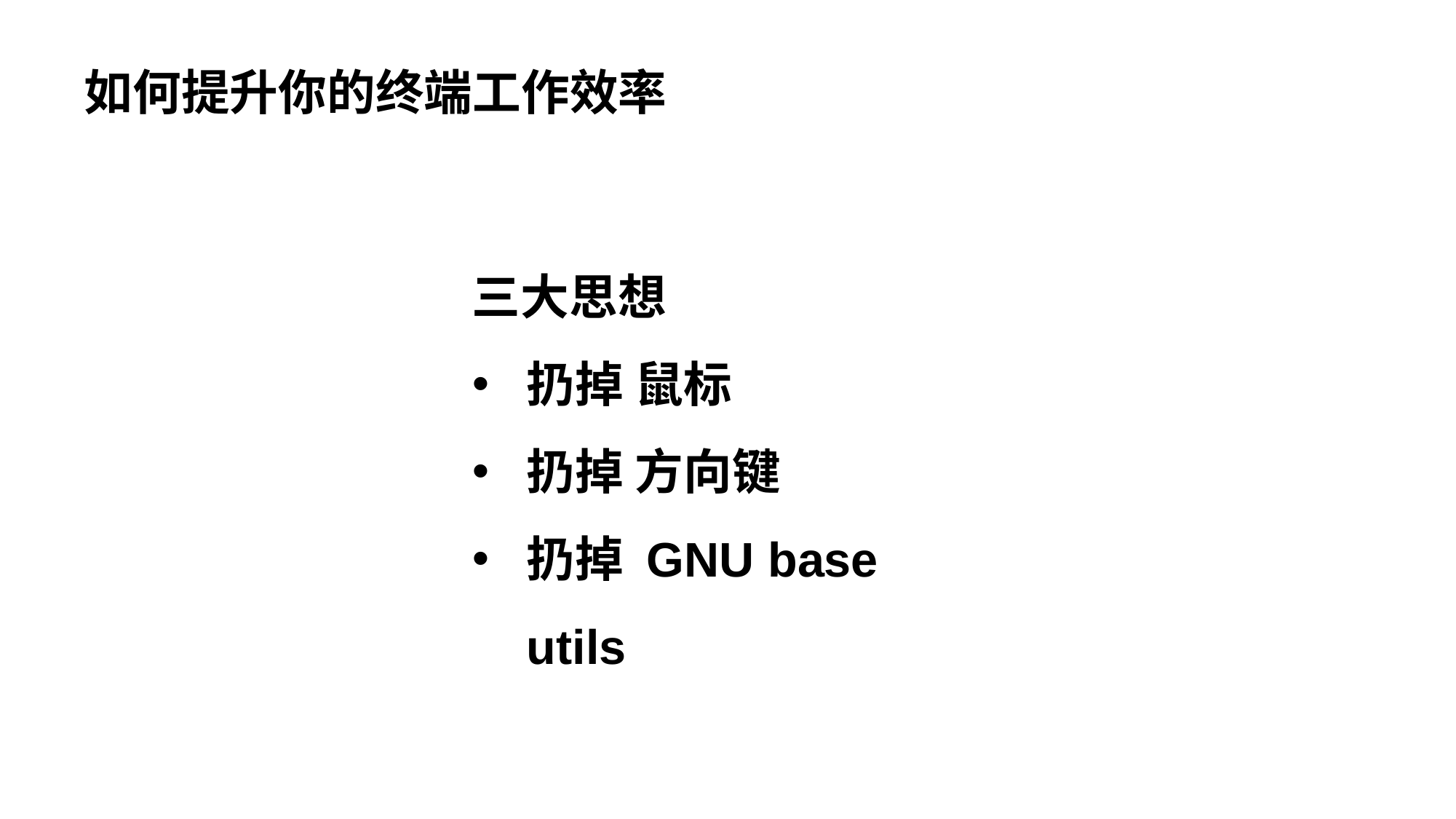

如何提升你的终端工作效率
三大思想
扔掉 鼠标
扔掉 方向键
扔掉 GNU base utils